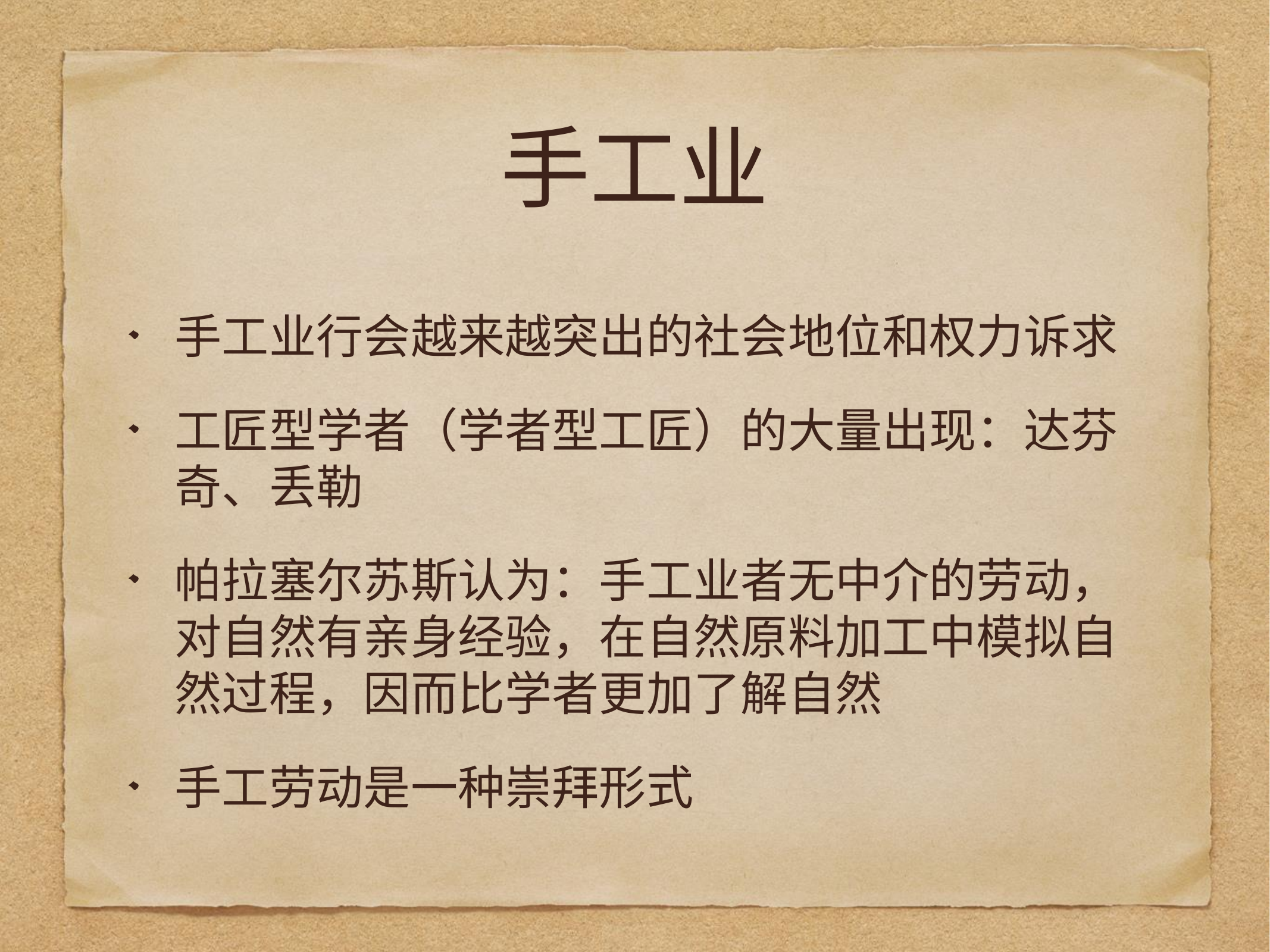

# 手工业
手工业行会越来越突出的社会地位和权力诉求
工匠型学者（学者型工匠）的大量出现：达芬奇、丢勒
帕拉塞尔苏斯认为：手工业者无中介的劳动，对自然有亲身经验，在自然原料加工中模拟自然过程，因而比学者更加了解自然
手工劳动是一种崇拜形式